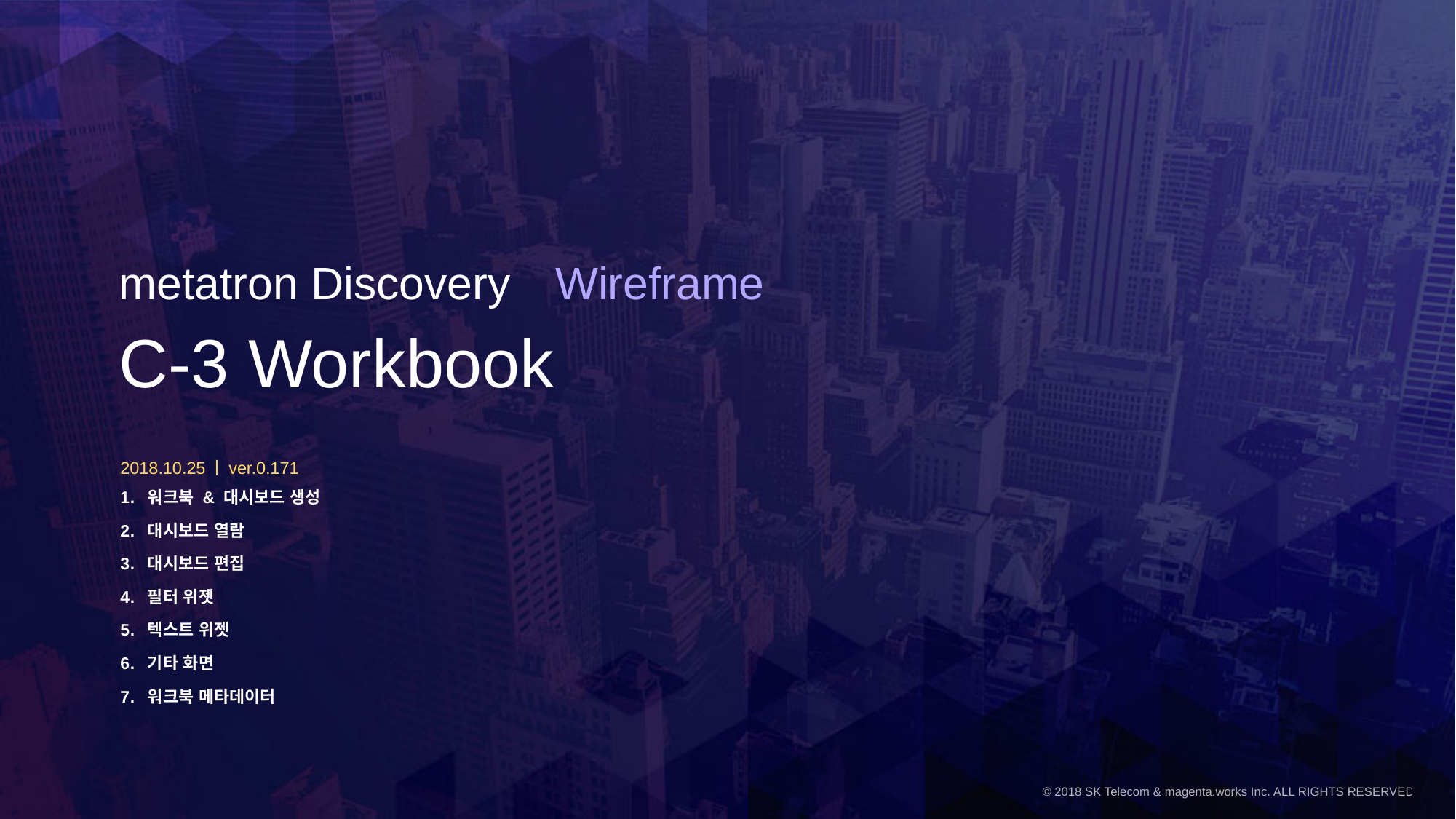

# C-3 Workbook
2018.10.25ㅣver.0.171
워크북 & 대시보드 생성
대시보드 열람
대시보드 편집
필터 위젯
텍스트 위젯
기타 화면
워크북 메타데이터